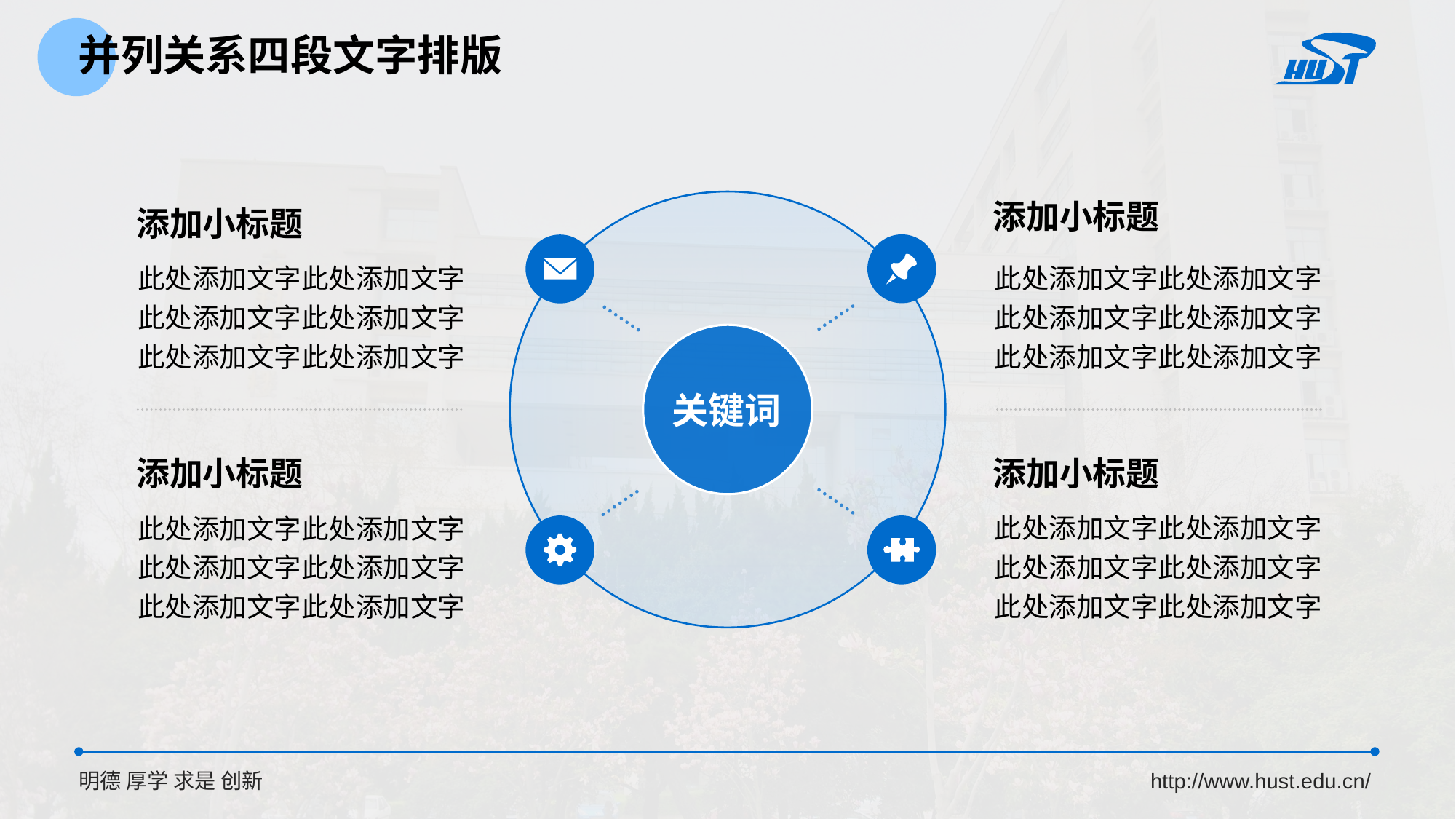

并列关系四段文字排版
添加小标题

添加小标题

此处添加文字此处添加文字
此处添加文字此处添加文字
此处添加文字此处添加文字
此处添加文字此处添加文字
此处添加文字此处添加文字
此处添加文字此处添加文字

关键词
添加小标题
添加小标题
此处添加文字此处添加文字
此处添加文字此处添加文字
此处添加文字此处添加文字
此处添加文字此处添加文字
此处添加文字此处添加文字
此处添加文字此处添加文字